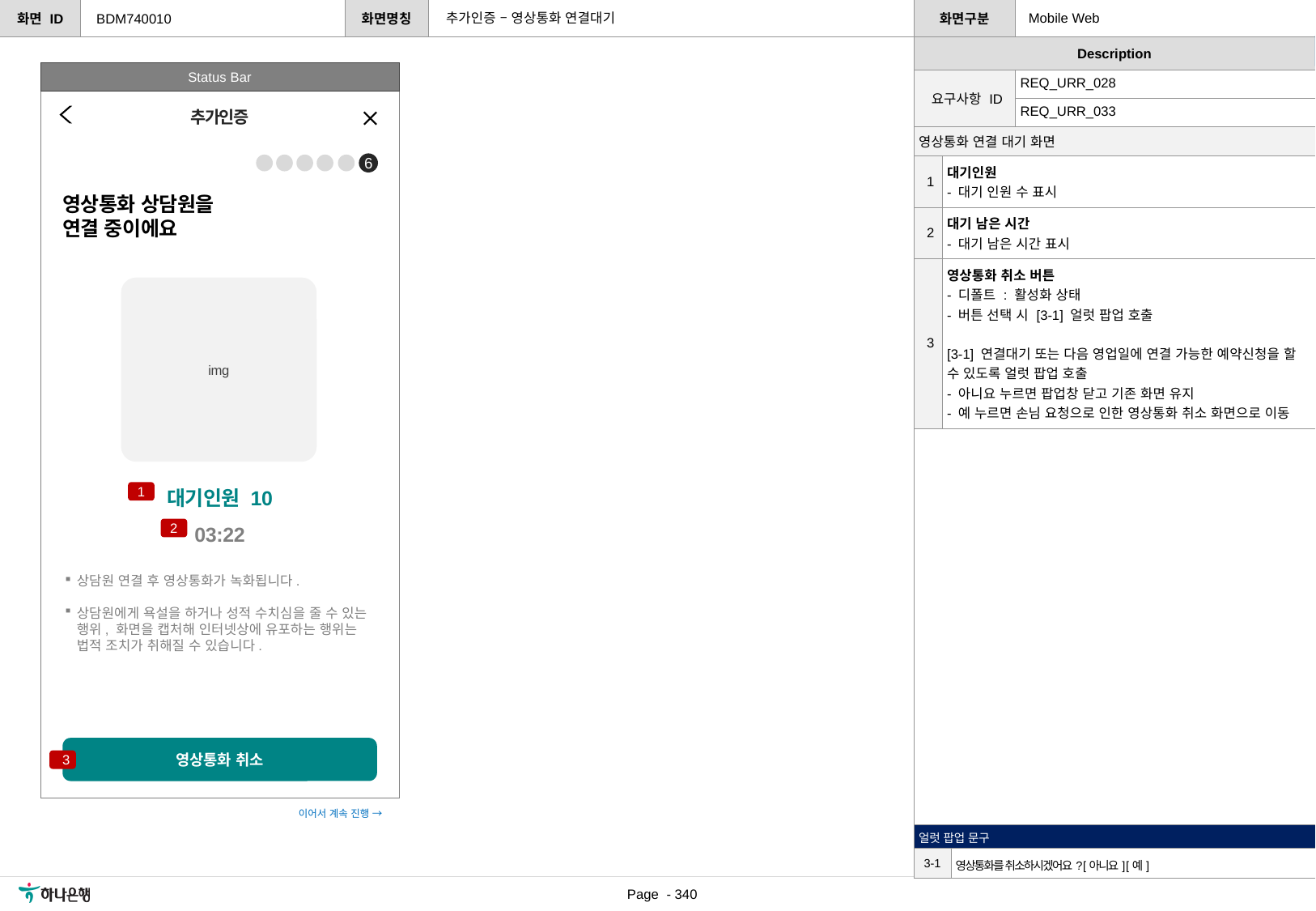

추가인증 – 영상통화 연결대기
Mobile Web
BDM740010
[수정요약] 2023.06.30
*개발 확인사항
해당 페이지 APPX, WEB영역임, 헤더&stepper 통일하여 적용
Status Bar

| 요구사항 ID | REQ\_URR\_028 |
| --- | --- |
|  | REQ\_URR\_033 |

추가인증
| 영상통화 연결 대기 화면 |  |
| --- | --- |
| 1 | 대기인원 - 대기 인원 수 표시 |
| 2 | 대기 남은 시간 - 대기 남은 시간 표시 |
| 3 | 영상통화 취소 버튼 - 디폴트 : 활성화 상태 - 버튼 선택 시 [3-1] 얼럿 팝업 호출 [3-1] 연결대기 또는 다음 영업일에 연결 가능한 예약신청을 할 수 있도록 얼럿 팝업 호출 - 아니요 누르면 팝업창 닫고 기존 화면 유지 - 예 누르면 손님 요청으로 인한 영상통화 취소 화면으로 이동 |
6

영상통화 상담원을
연결 중이에요
img
대기인원 10
03:22
1
2
상담원 연결 후 영상통화가 녹화됩니다.

상담원에게 욕설을 하거나 성적 수치심을 줄 수 있는 행위, 화면을 캡처해 인터넷상에 유포하는 행위는 법적 조치가 취해질 수 있습니다.
영상통화 취소
3
이어서 계속 진행 →
| 얼럿 팝업 문구 |  |
| --- | --- |
| 3-1 | 영상통화를 취소하시겠어요? [아니요] [예] |